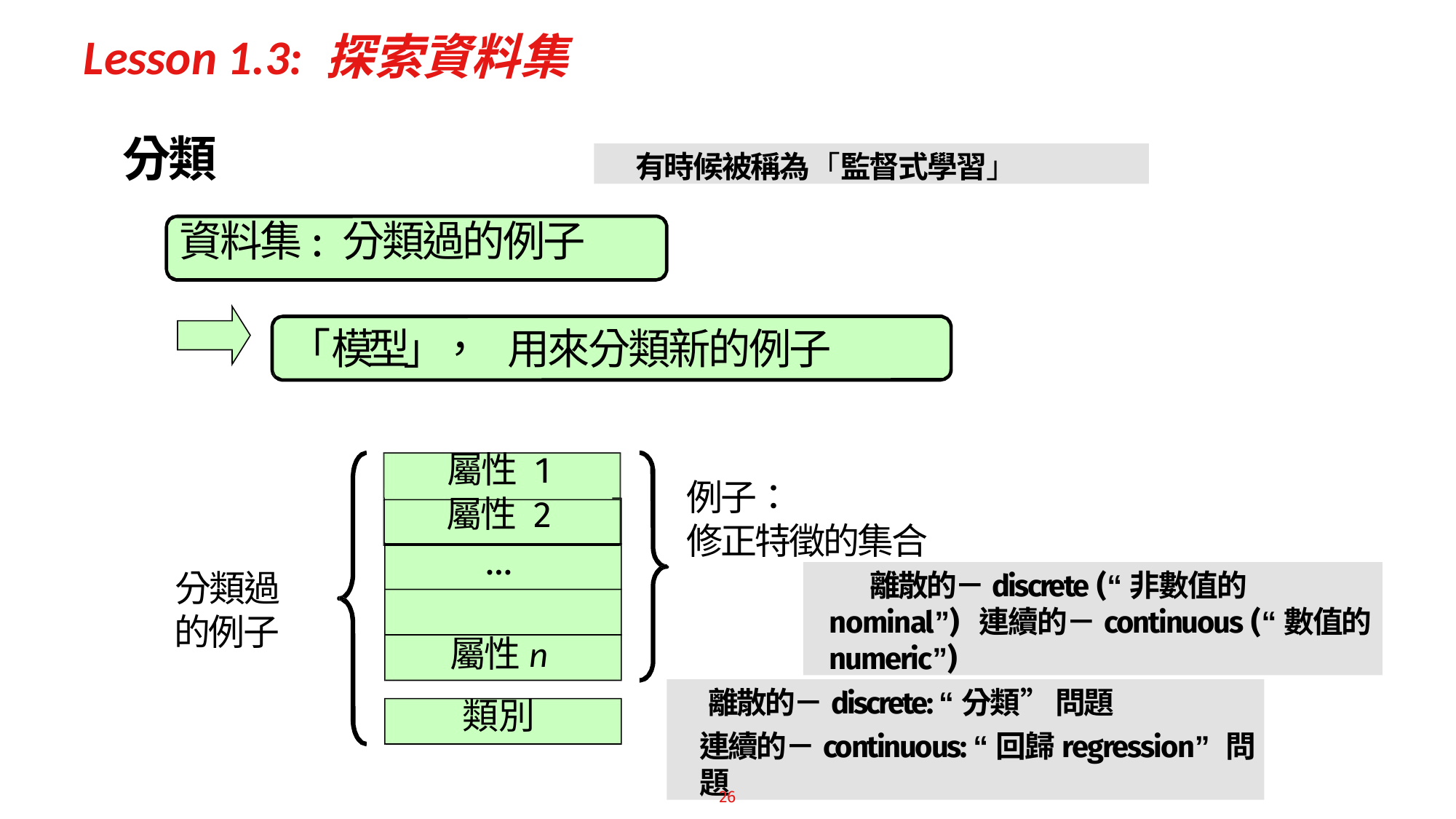

# Lesson 1.3: 探索資料集
分類
有時候被稱為「監督式學習」
資料集: 分類過的例子

「模型」 ，　用來分類新的例子

屬性 1
屬性 2
…

屬性n
例子：

修正特徵的集合
離散的－discrete (“非數值的nominal”)  連續的－continuous (“數值的numeric”)
分類過的例子
離散的－discrete: “分類” 問題
連續的－continuous: “回歸regression” 問題

類別
26